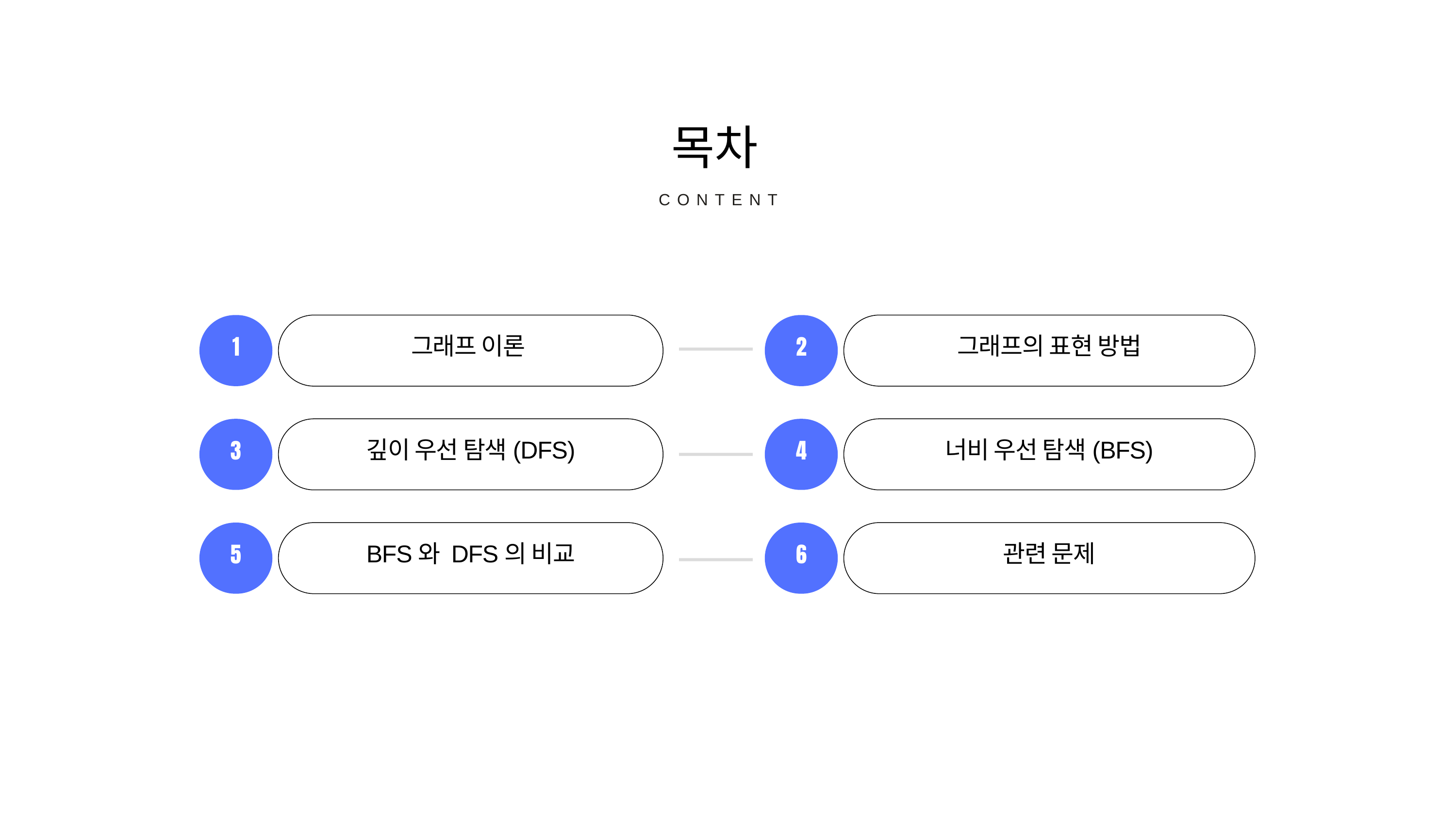

목차
CONTENT

1

그래프 이론

2

그래프의 표현 방법

3

깊이 우선 탐색(DFS)

4

너비 우선 탐색(BFS)

5

BFS와 DFS의 비교

6

관련 문제